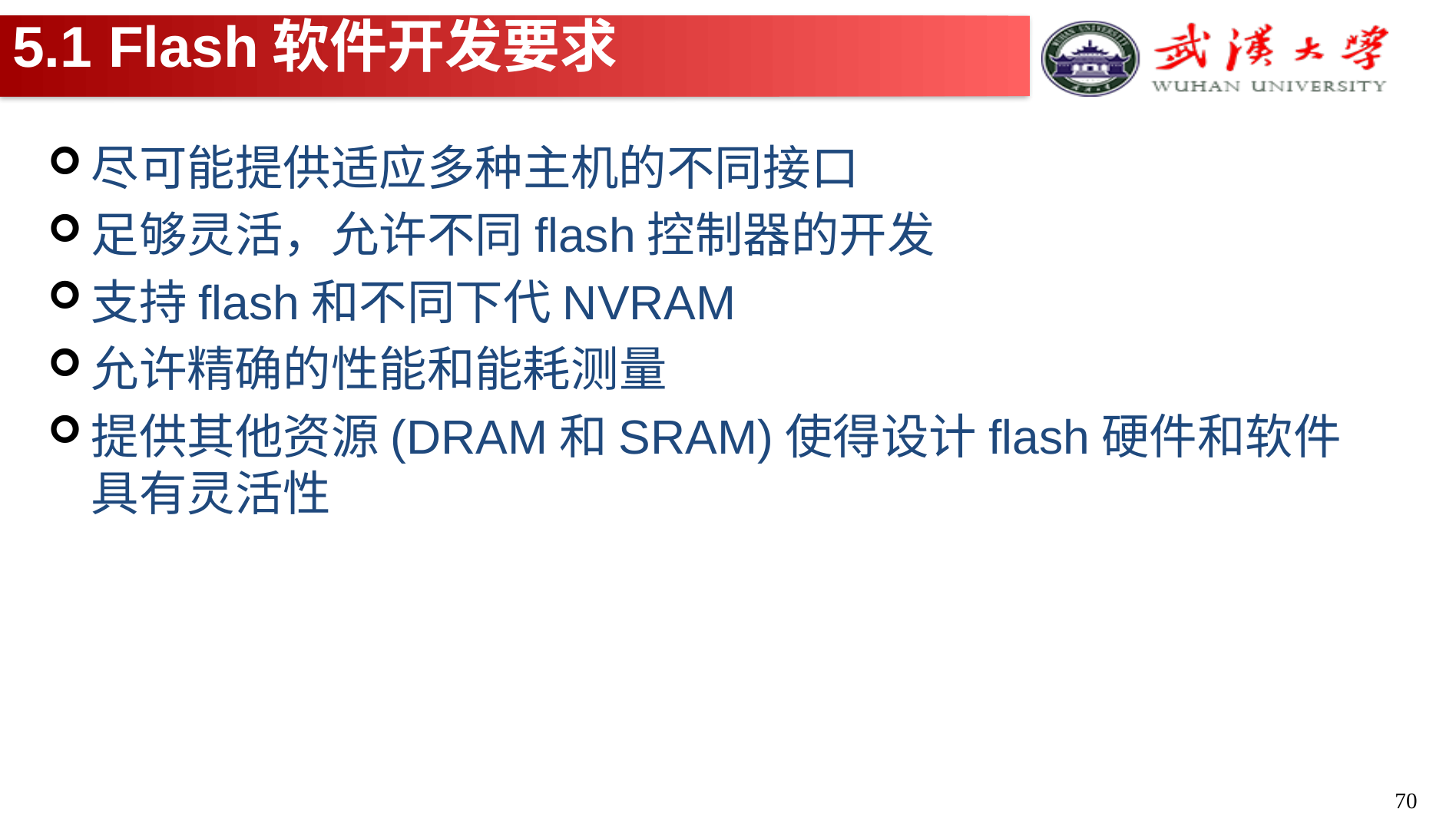

# 5.1 Flash软件开发要求
尽可能提供适应多种主机的不同接口
足够灵活，允许不同flash控制器的开发
支持flash和不同下代NVRAM
允许精确的性能和能耗测量
提供其他资源(DRAM和SRAM)使得设计flash硬件和软件具有灵活性